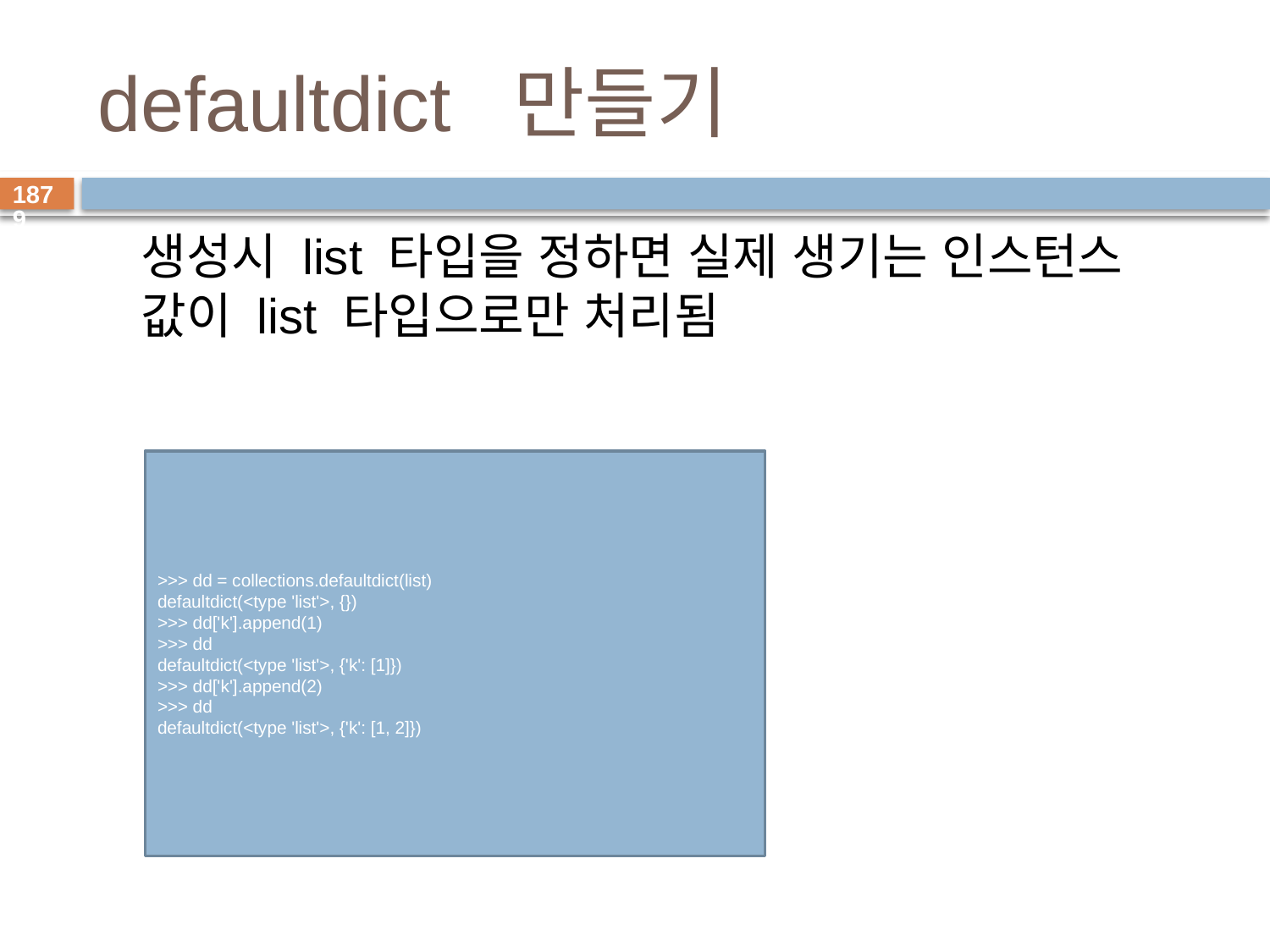

# defaultdict  만들기
1879
생성시 list 타입을 정하면 실제 생기는 인스턴스 값이 list 타입으로만 처리됨
>>> dd = collections.defaultdict(list)
defaultdict(<type 'list'>, {})
>>> dd['k'].append(1)
>>> dd
defaultdict(<type 'list'>, {'k': [1]})
>>> dd['k'].append(2)
>>> dd
defaultdict(<type 'list'>, {'k': [1, 2]})